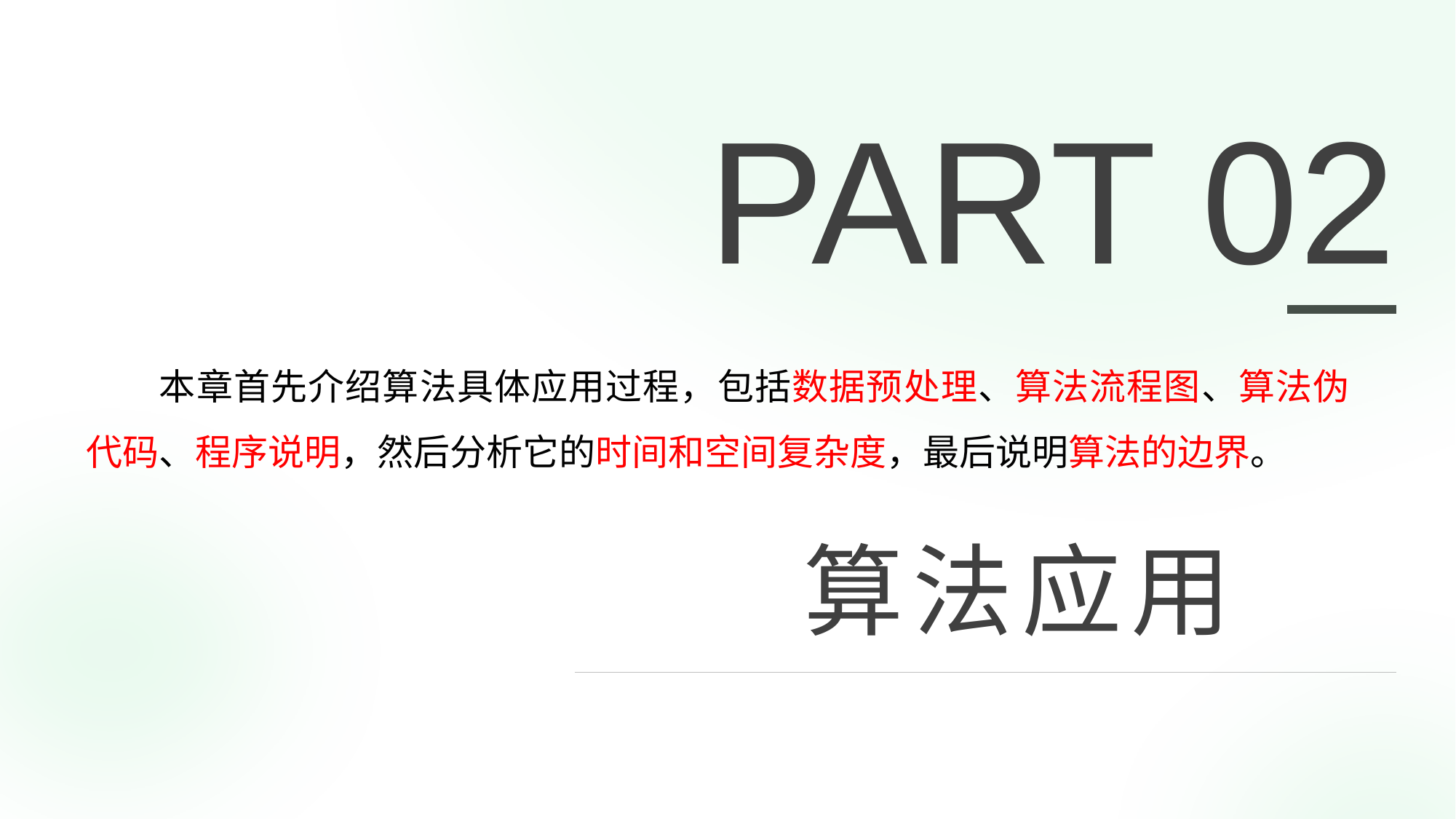

PART 02
   本章首先介绍算法具体应用过程，包括数据预处理、算法流程图、算法伪代码、程序说明，然后分析它的时间和空间复杂度，最后说明算法的边界。
算法应用